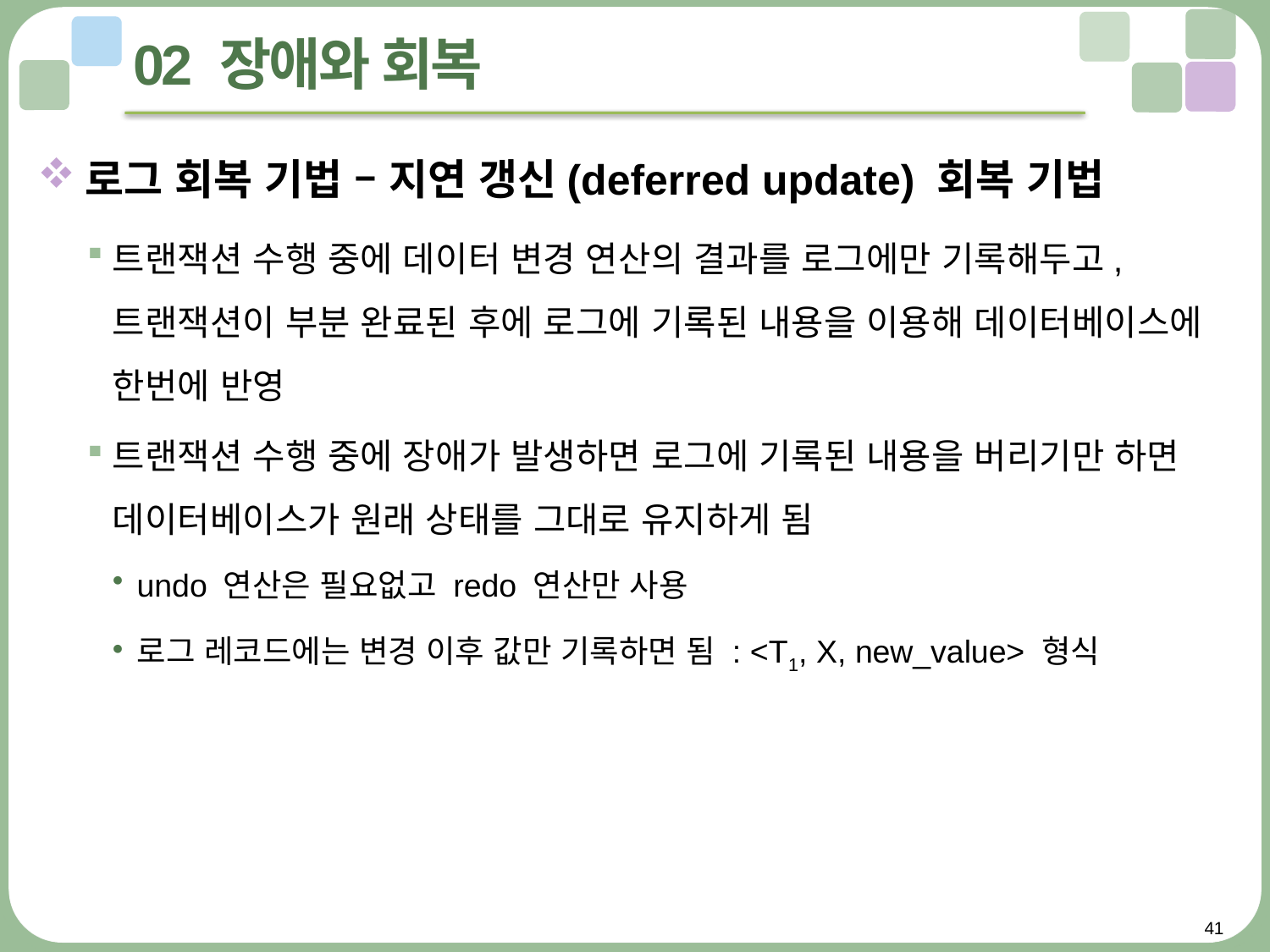

# 02 장애와 회복
로그 회복 기법 – 지연 갱신(deferred update) 회복 기법
트랜잭션 수행 중에 데이터 변경 연산의 결과를 로그에만 기록해두고, 트랜잭션이 부분 완료된 후에 로그에 기록된 내용을 이용해 데이터베이스에 한번에 반영
트랜잭션 수행 중에 장애가 발생하면 로그에 기록된 내용을 버리기만 하면 데이터베이스가 원래 상태를 그대로 유지하게 됨
undo 연산은 필요없고 redo 연산만 사용
로그 레코드에는 변경 이후 값만 기록하면 됨 : <T1, X, new_value> 형식